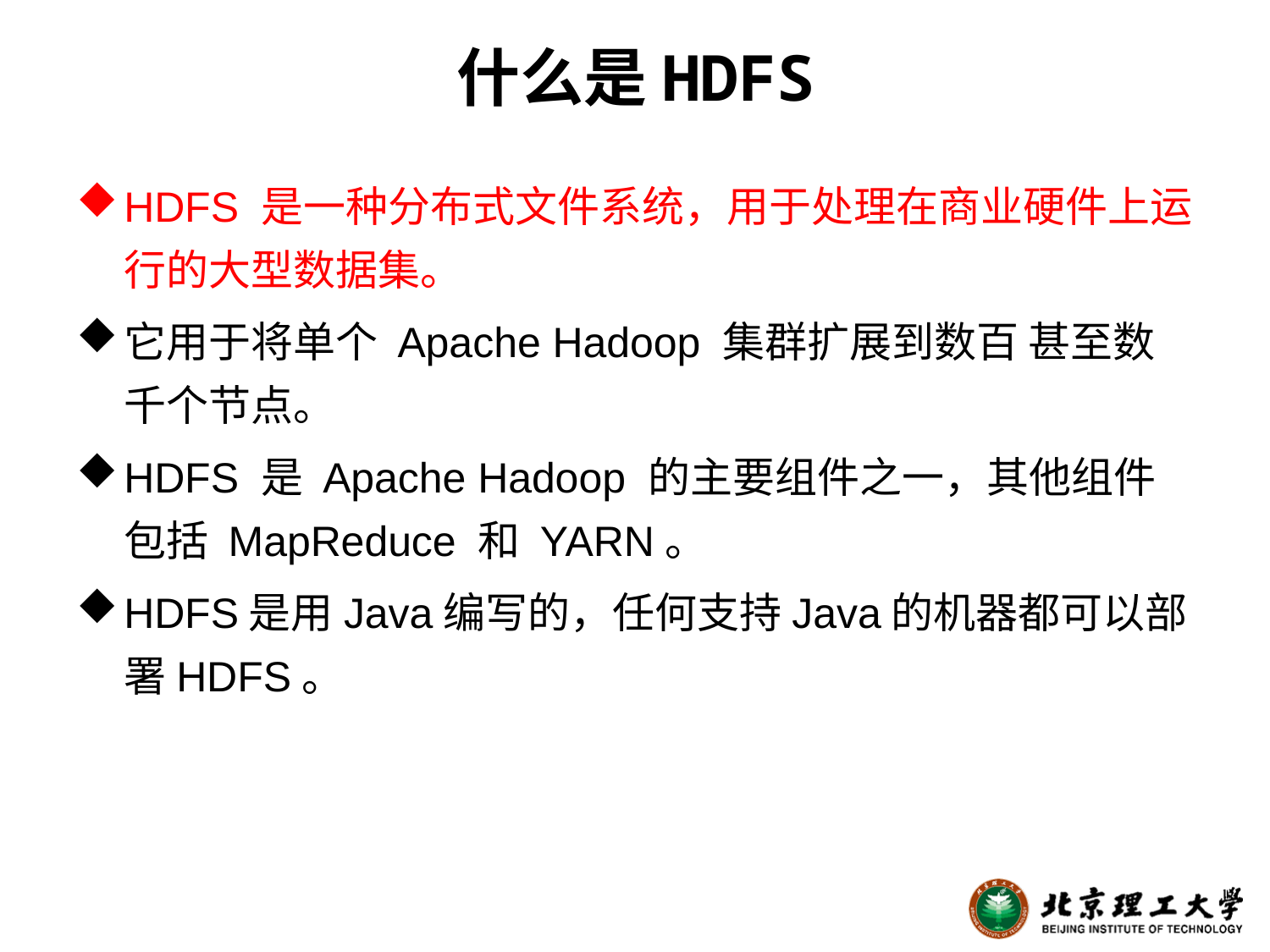

# 什么是HDFS
HDFS 是一种分布式文件系统，用于处理在商业硬件上运行的大型数据集。
它用于将单个 Apache Hadoop 集群扩展到数百 甚至数千个节点。
HDFS 是 Apache Hadoop 的主要组件之一，其他组件包括 MapReduce 和 YARN。
HDFS是用Java编写的，任何支持Java的机器都可以部署HDFS。